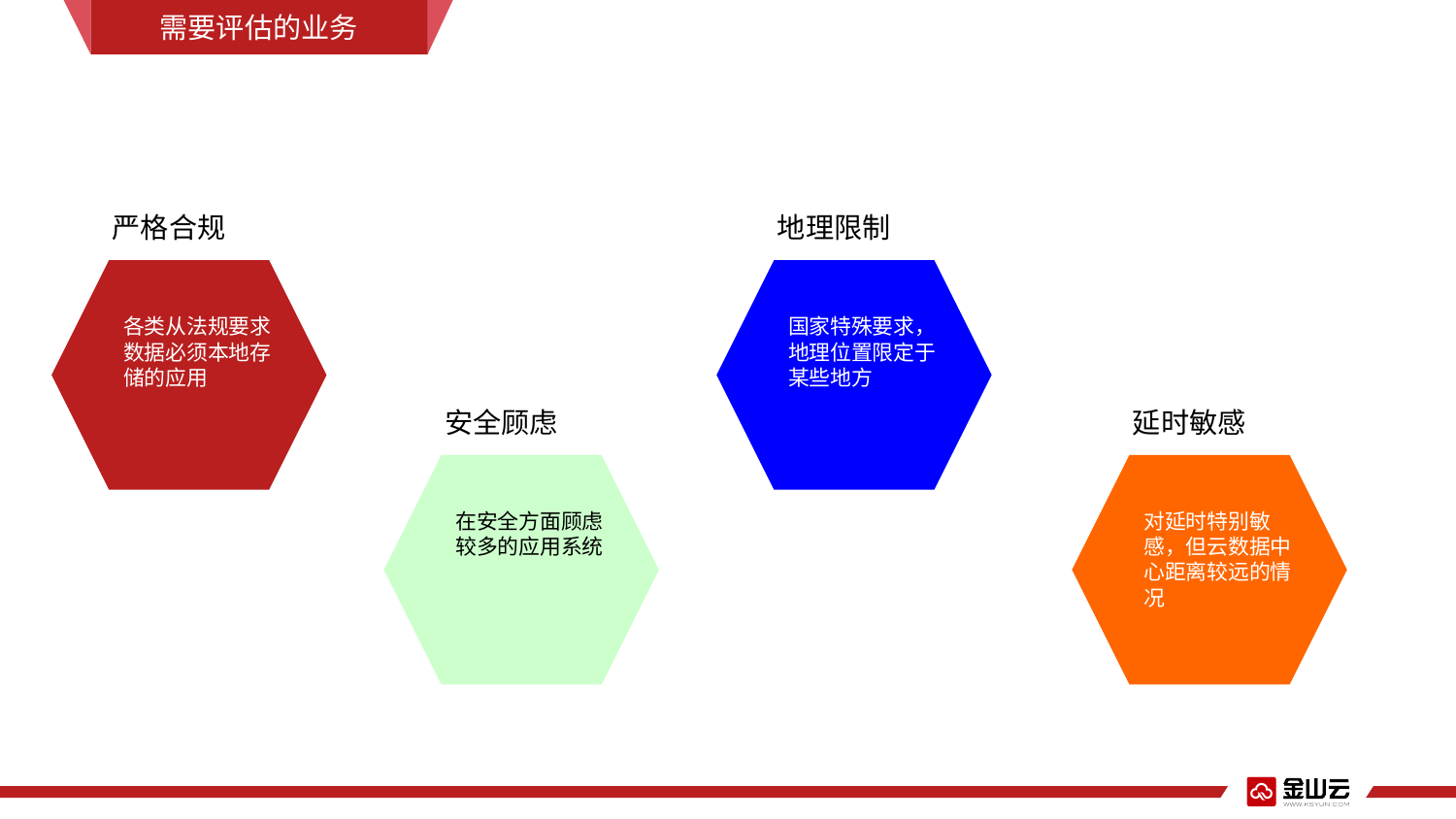

需要评估的业务
严格合规
地理限制

各类从法规要求数据必须本地存储的应用

国家特殊要求，地理位置限定于某些地方
安全顾虑
延时敏感

在安全方面顾虑较多的应用系统
对延时特别敏感，但云数据中心距离较远的情况